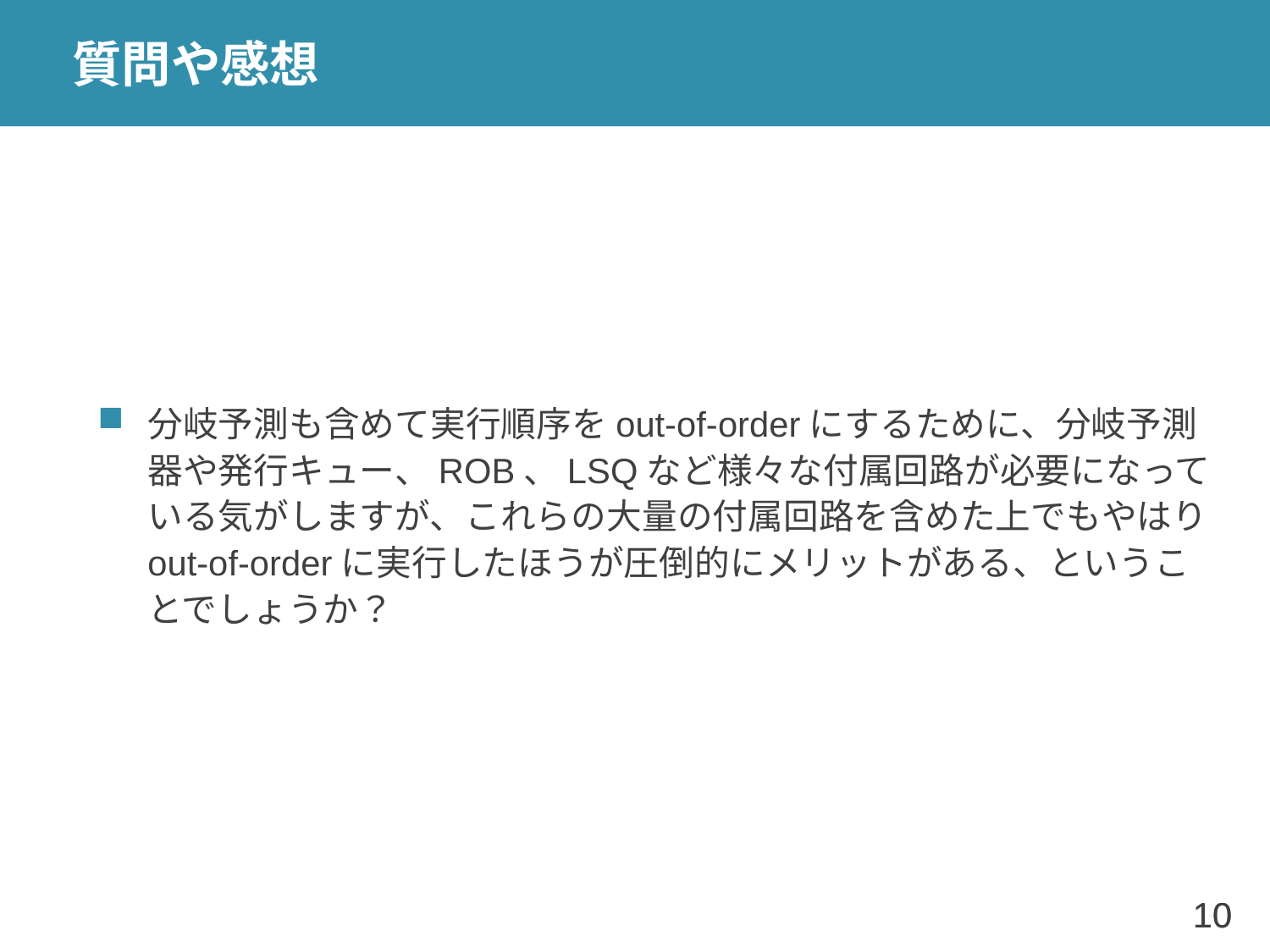

# 質問や感想
分岐予測も含めて実行順序をout-of-orderにするために、分岐予測器や発行キュー、ROB、LSQなど様々な付属回路が必要になっている気がしますが、これらの大量の付属回路を含めた上でもやはりout-of-orderに実行したほうが圧倒的にメリットがある、ということでしょうか？